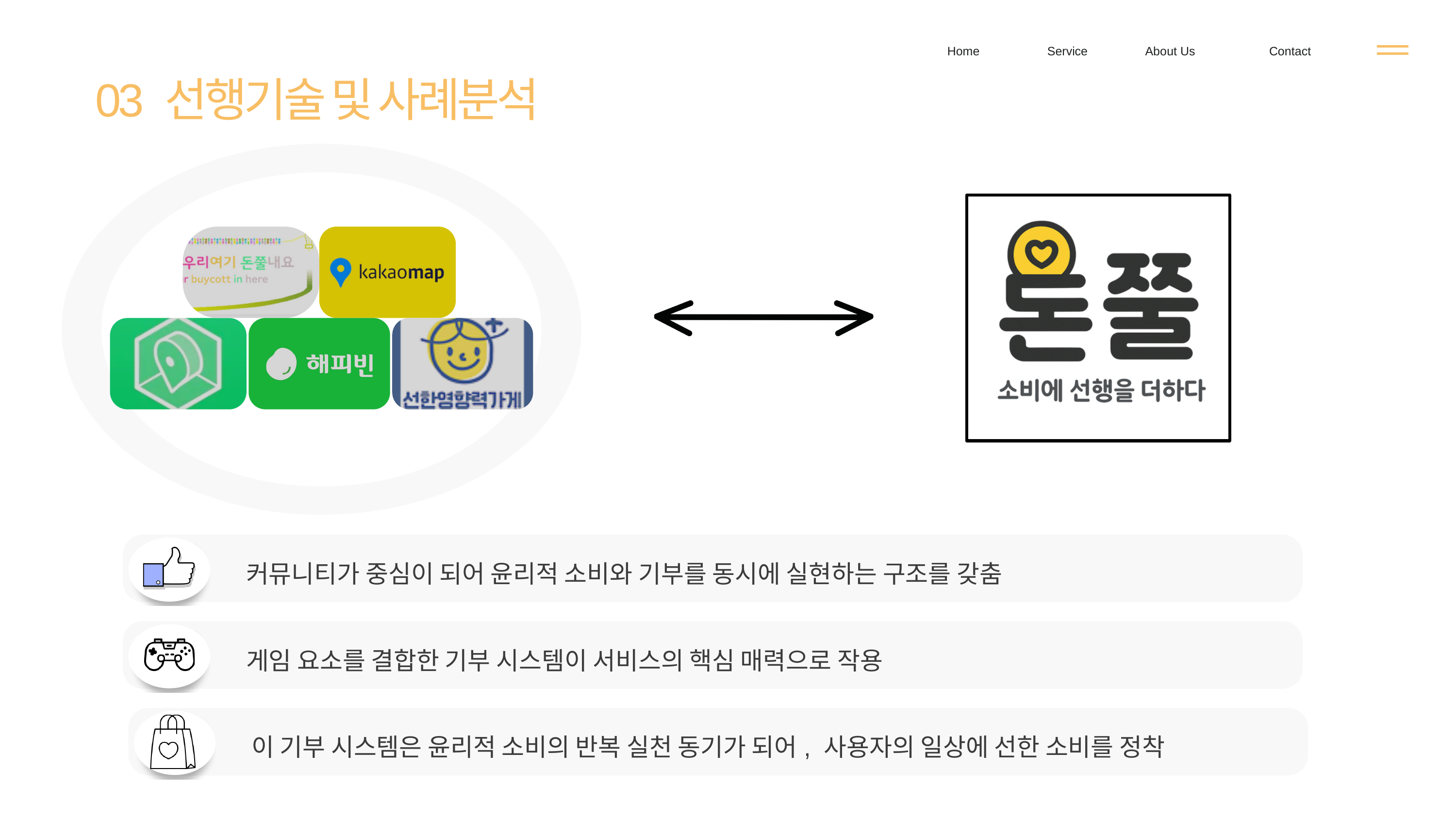

Home
Service
About Us
Contact

03 선행기술 및 사례분석

커뮤니티가 중심이 되어 윤리적 소비와 기부를 동시에 실현하는 구조를 갖춤

게임 요소를 결합한 기부 시스템이 서비스의 핵심 매력으로 작용

이 기부 시스템은 윤리적 소비의 반복 실천 동기가 되어, 사용자의 일상에 선한 소비를 정착